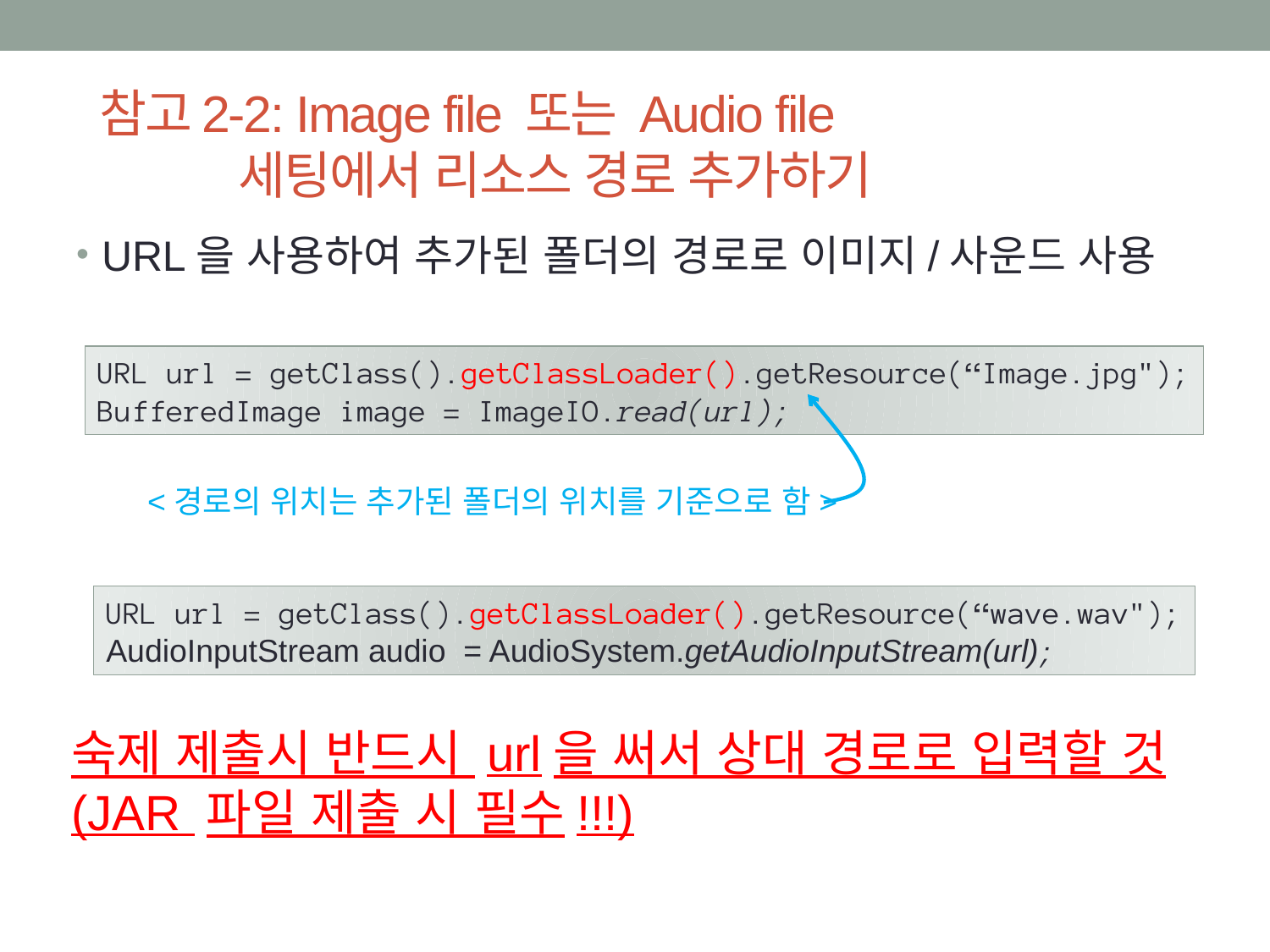

# 참고2-2: Image file 또는 Audio file 세팅에서 리소스 경로 추가하기
URL을 사용하여 추가된 폴더의 경로로 이미지/사운드 사용
URL url = getClass().getClassLoader().getResource(“Image.jpg");
BufferedImage image = ImageIO.read(url);

<경로의 위치는 추가된 폴더의 위치를 기준으로 함>
URL url = getClass().getClassLoader().getResource(“wave.wav");
AudioInputStream audio  = AudioSystem.getAudioInputStream(url);
숙제 제출시 반드시 url을 써서 상대 경로로 입력할 것 (JAR 파일 제출 시 필수!!!)